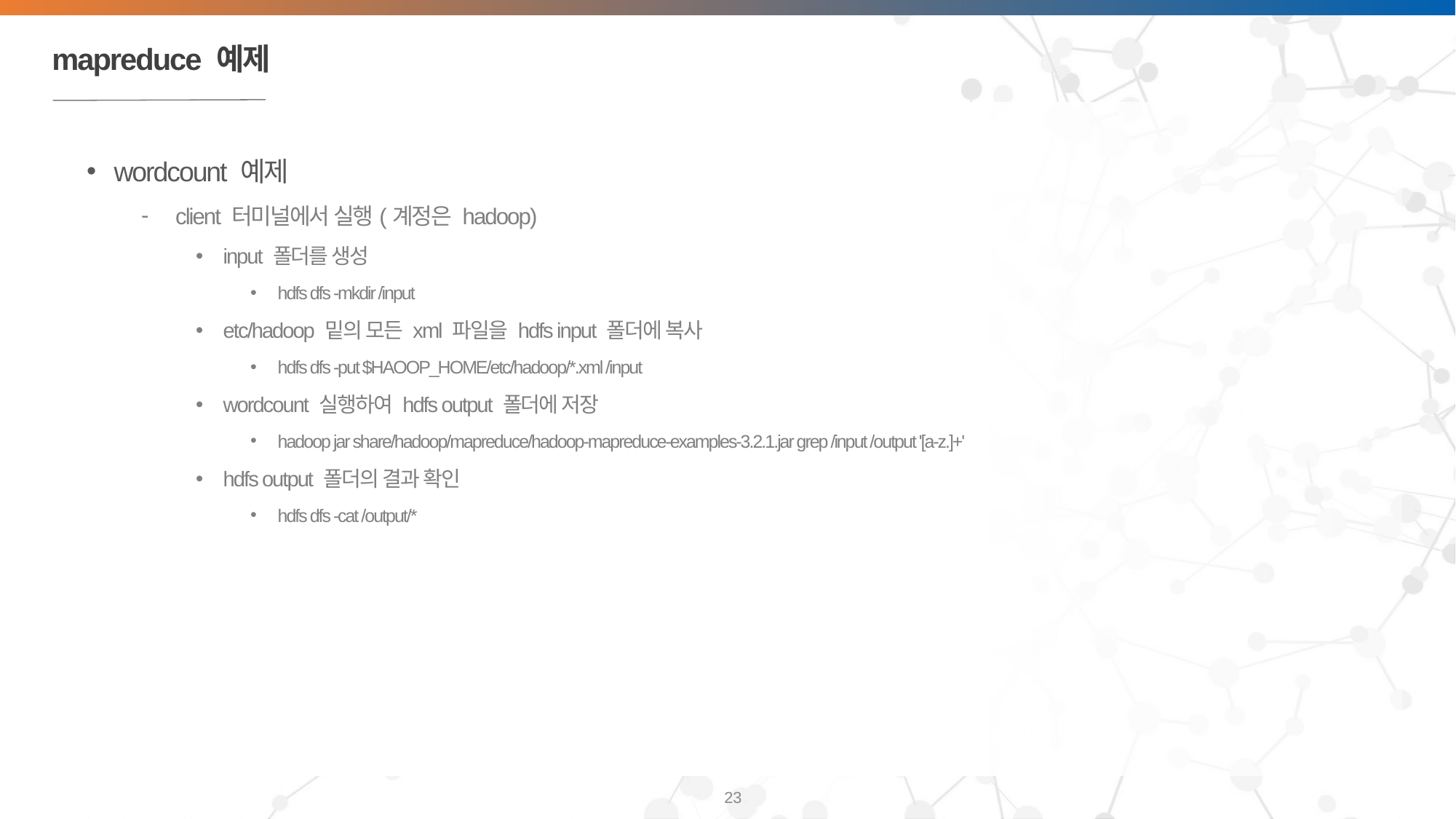

# mapreduce 예제

wordcount 예제
client 터미널에서 실행(계정은 hadoop)
input 폴더를 생성
hdfs dfs -mkdir /input
etc/hadoop 밑의 모든 xml 파일을 hdfs input 폴더에 복사
hdfs dfs -put $HAOOP_HOME/etc/hadoop/*.xml /input
wordcount 실행하여 hdfs output 폴더에 저장
hadoop jar share/hadoop/mapreduce/hadoop-mapreduce-examples-3.2.1.jar grep /input /output '[a-z.]+'
hdfs output 폴더의 결과 확인
hdfs dfs -cat /output/*

23